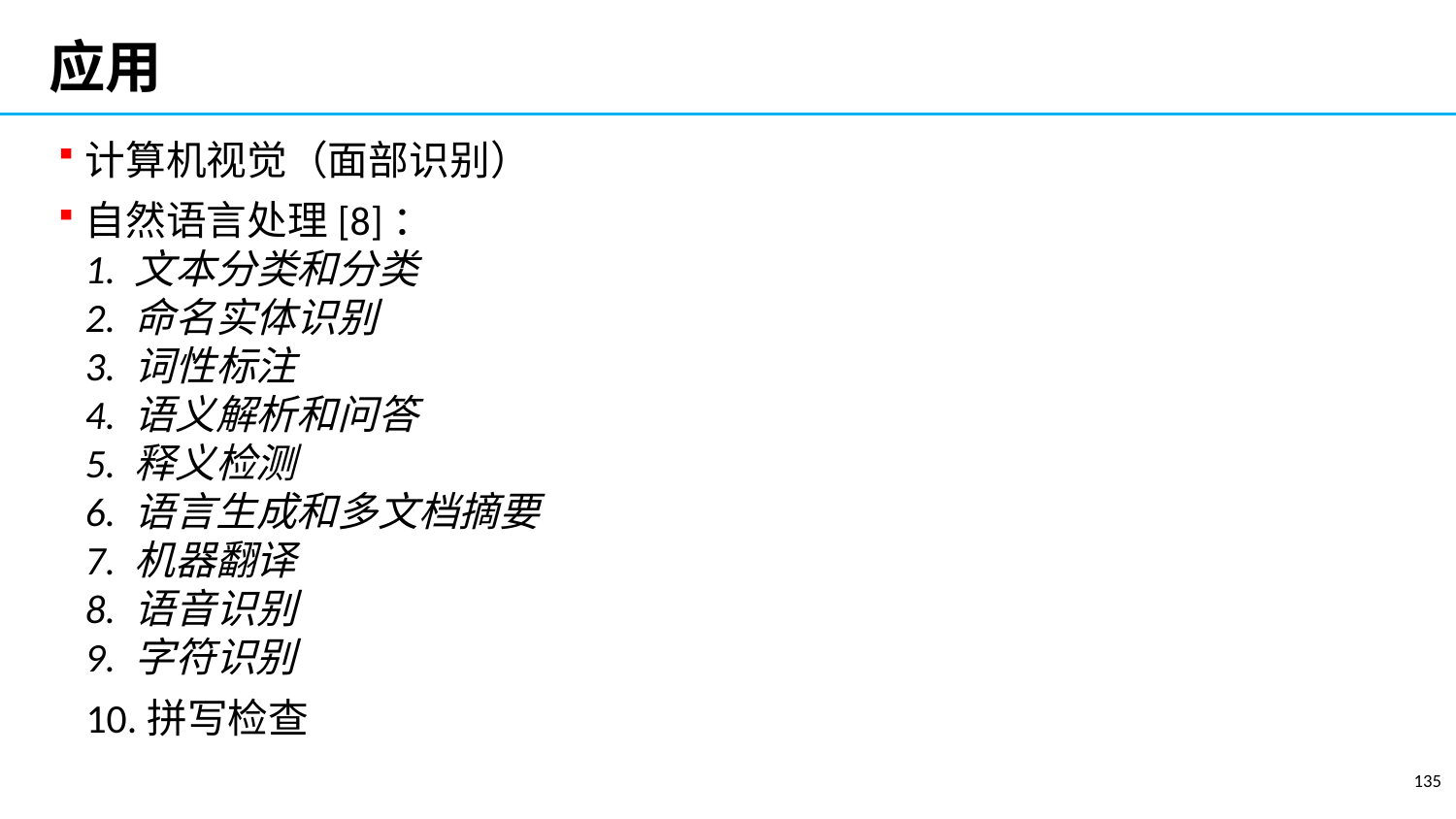

# 应用
计算机视觉（面部识别）
自然语言处理[8]：
1. 文本分类和分类
2. 命名实体识别
3. 词性标注
4. 语义解析和问答
5. 释义检测
6. 语言生成和多文档摘要
7. 机器翻译
8. 语音识别
9. 字符识别
   10.拼写检查

135